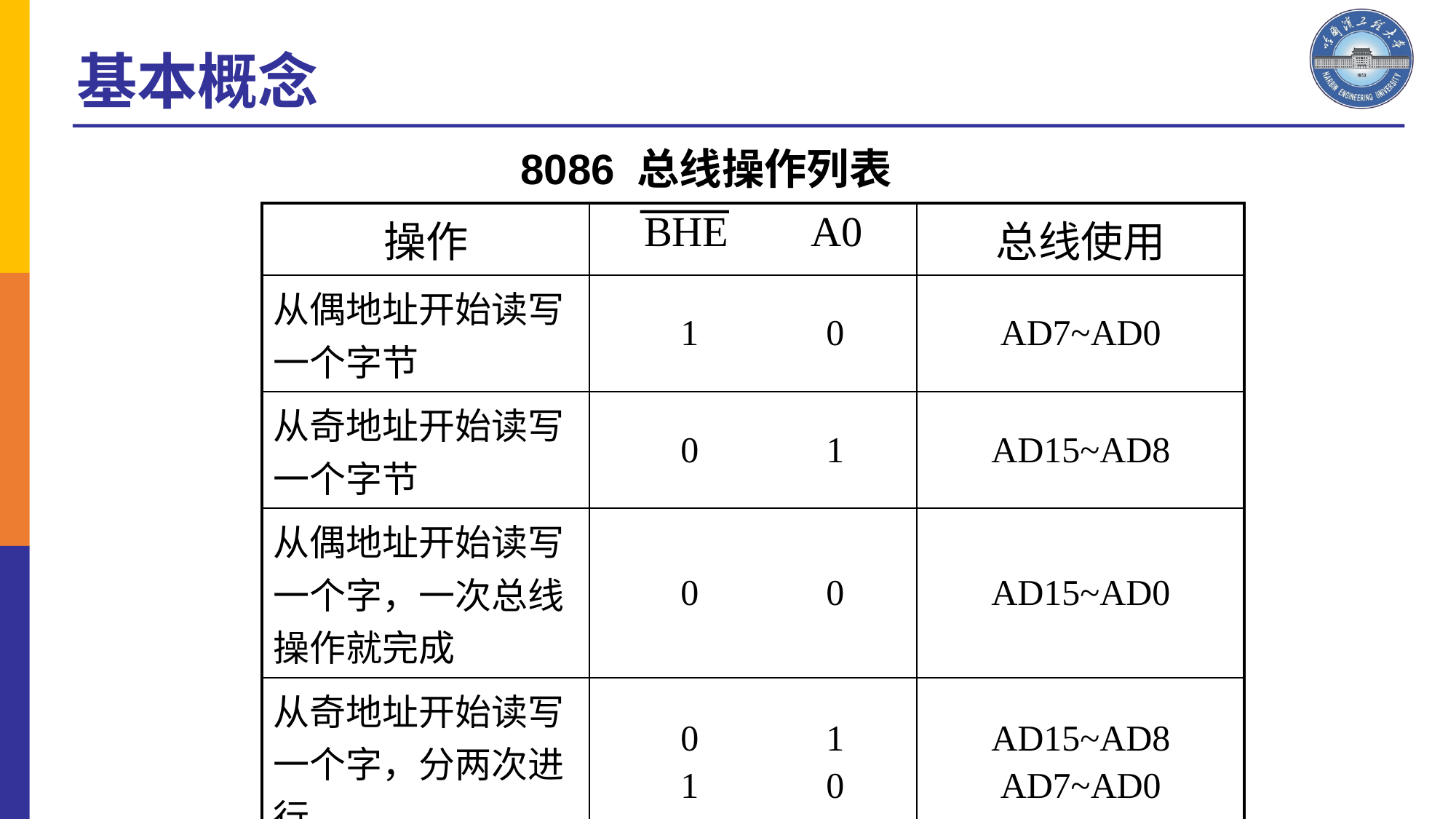

基本概念
8086 总线操作列表
| 操作 | BHE A0 | 总线使用 |
| --- | --- | --- |
| 从偶地址开始读写一个字节 | 1 0 | AD7~AD0 |
| 从奇地址开始读写一个字节 | 0 1 | AD15~AD8 |
| 从偶地址开始读写一个字，一次总线操作就完成 | 0 0 | AD15~AD0 |
| 从奇地址开始读写一个字，分两次进行 | 0 1 1 0 | AD15~AD8 AD7~AD0 |